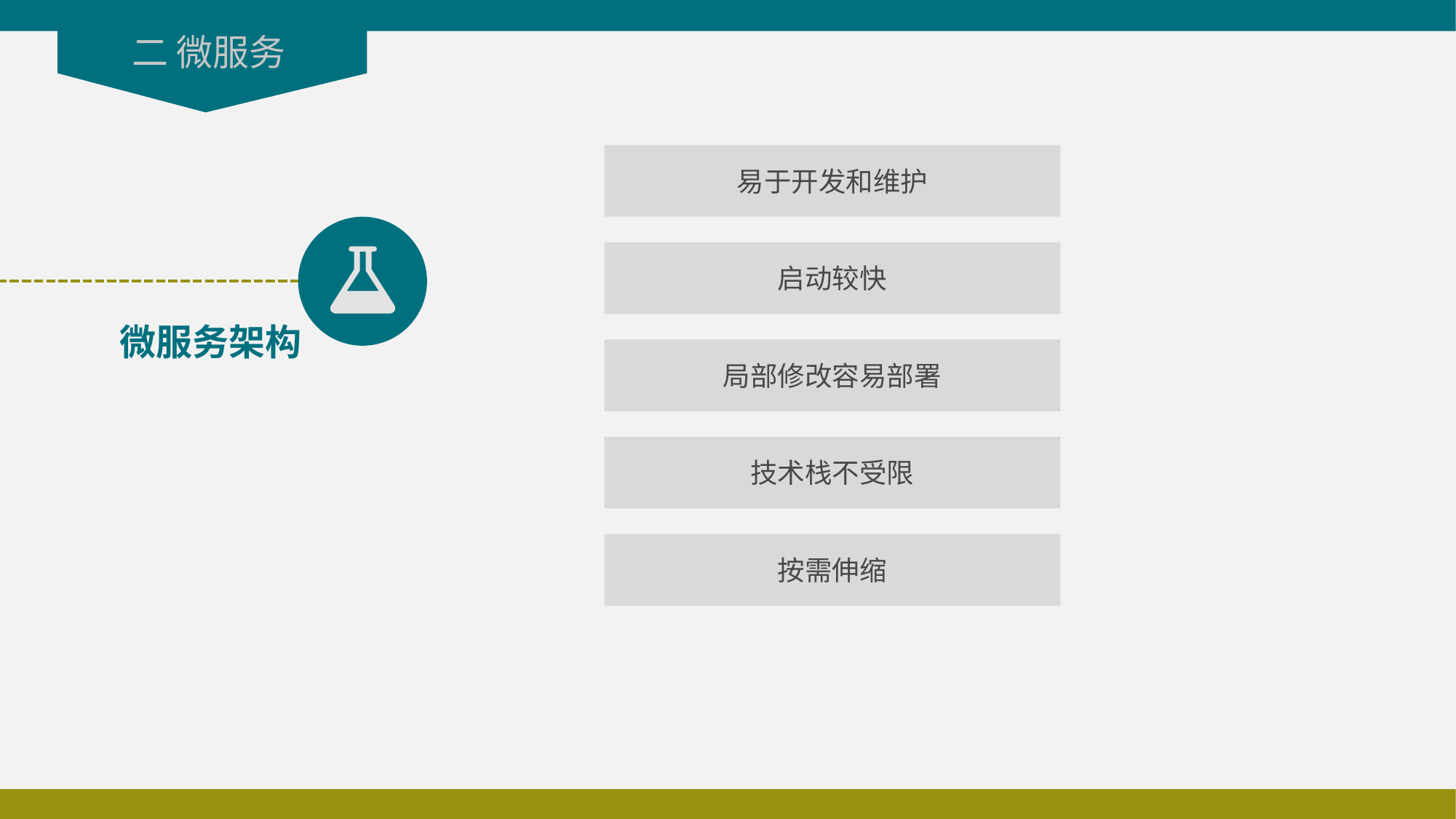

二 微服务

易于开发和维护

启动较快

微服务架构

局部修改容易部署

技术栈不受限

按需伸缩